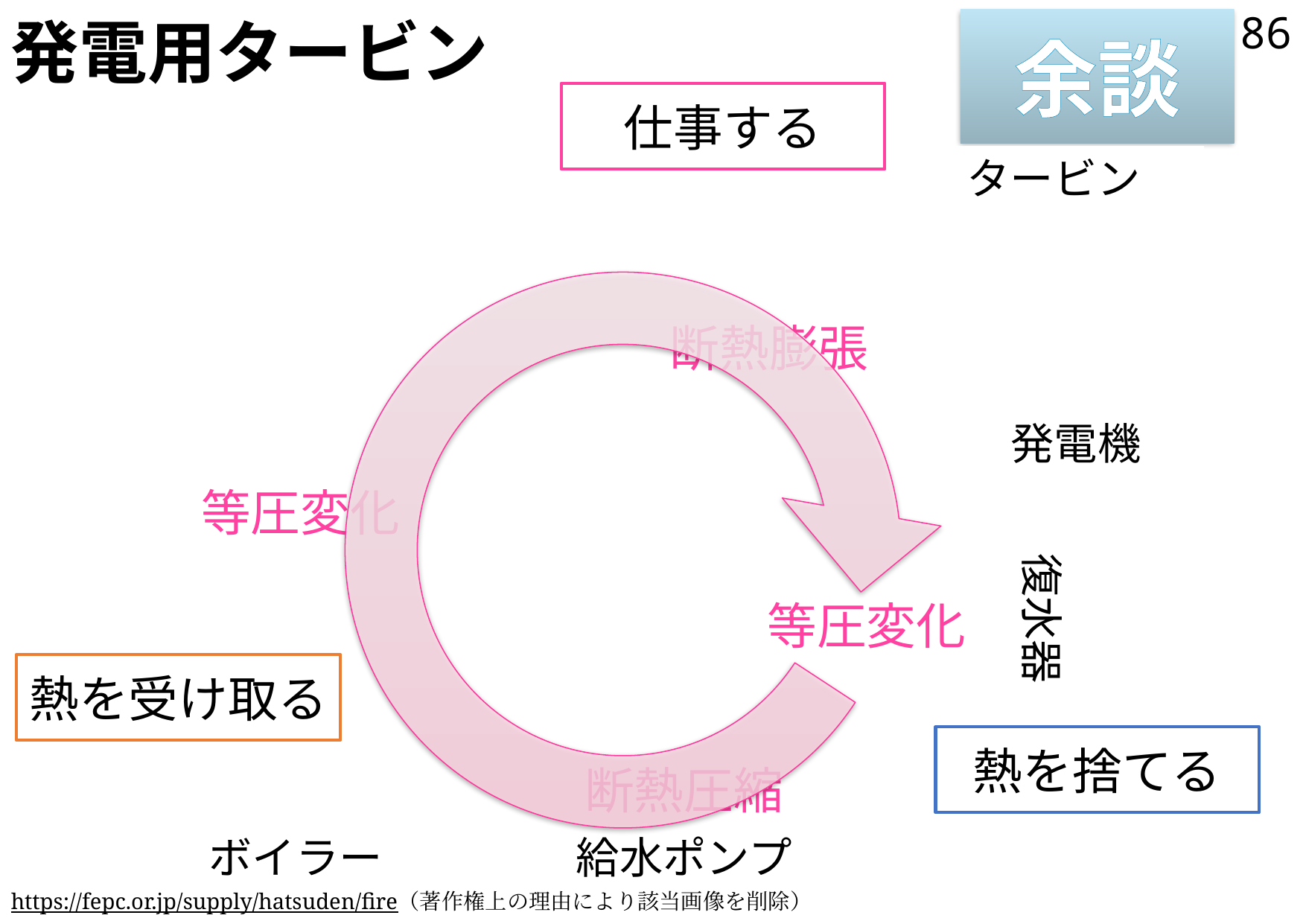

# 発電用タービン
86
余談
仕事する
タービン

断熱膨張
発電機
等圧変化
復水器
等圧変化
熱を受け取る
熱を捨てる
断熱圧縮
ボイラー
給水ポンプ
https://fepc.or.jp/supply/hatsuden/fire（著作権上の理由により該当画像を削除）